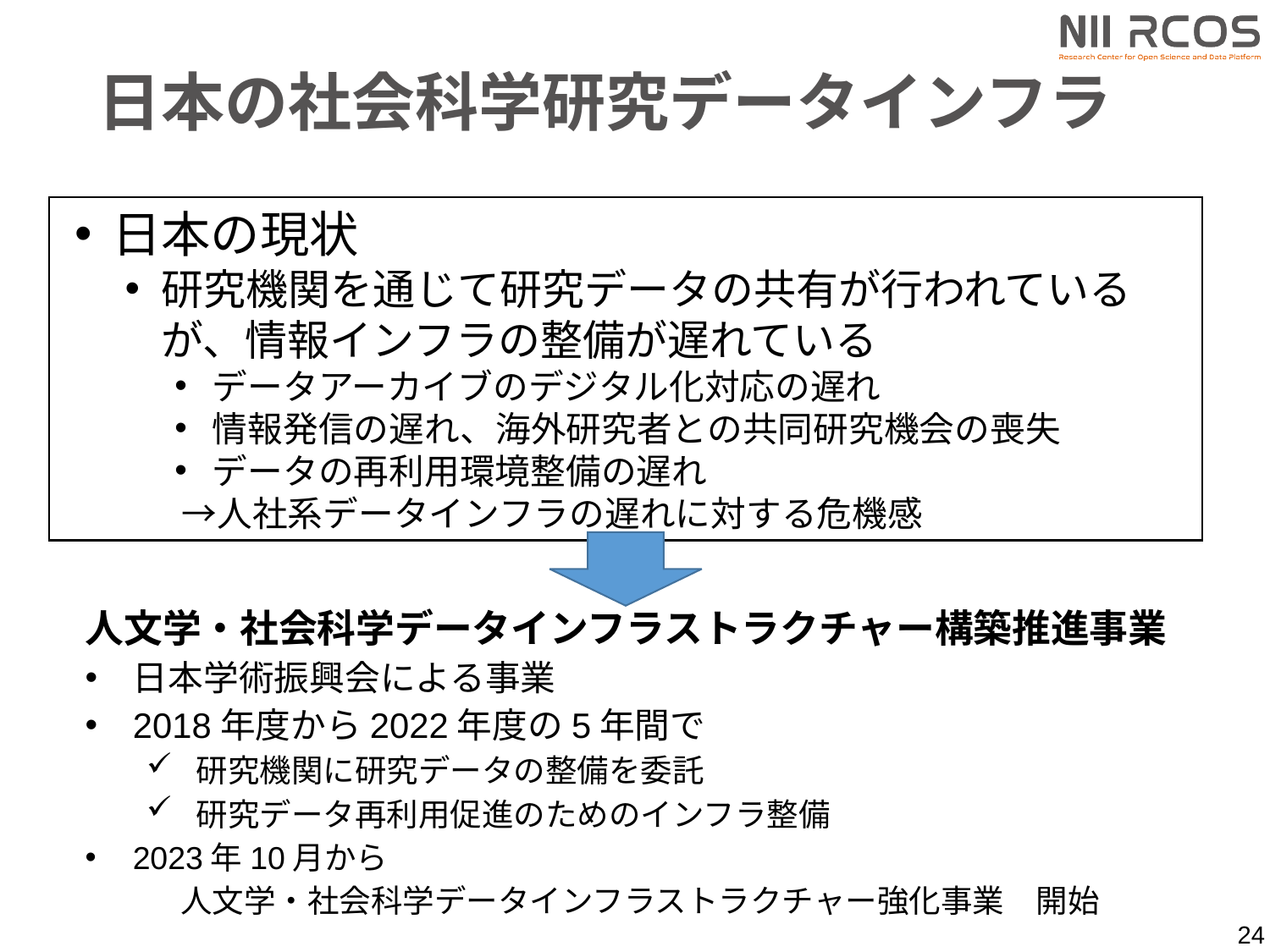

# 日本の社会科学研究データインフラ

日本の現状
研究機関を通じて研究データの共有が行われているが、情報インフラの整備が遅れている
データアーカイブのデジタル化対応の遅れ
情報発信の遅れ、海外研究者との共同研究機会の喪失
データの再利用環境整備の遅れ
　→人社系データインフラの遅れに対する危機感

人文学・社会科学データインフラストラクチャー構築推進事業
日本学術振興会による事業
2018年度から2022年度の5年間で
研究機関に研究データの整備を委託
研究データ再利用促進のためのインフラ整備
2023年10月から
　　　人文学・社会科学データインフラストラクチャー強化事業　開始
24